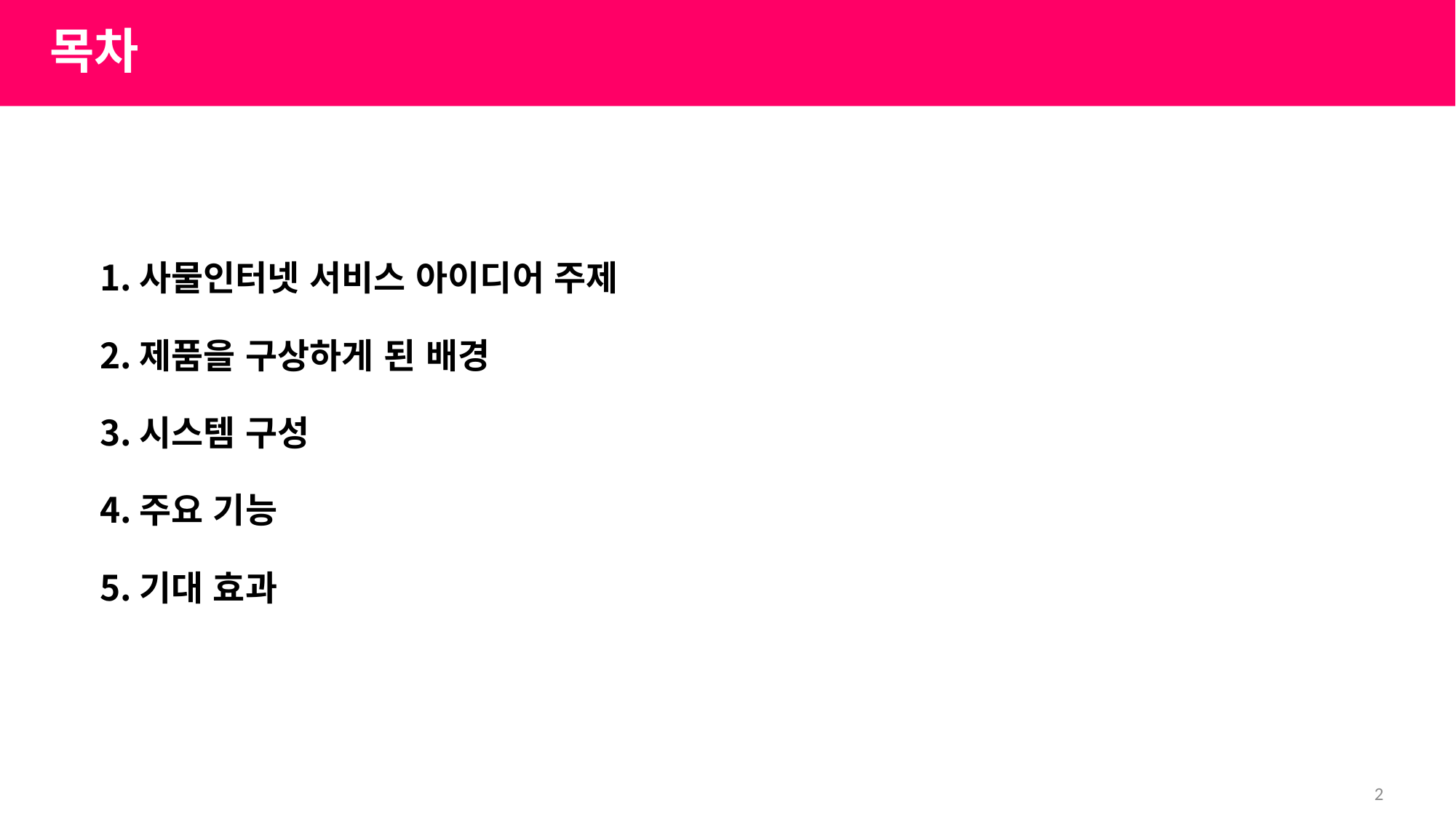

목차
# 1.  프로젝트 개요
사물인터넷 서비스 아이디어 주제
제품을 구상하게 된 배경
시스템 구성
주요 기능
기대 효과

2